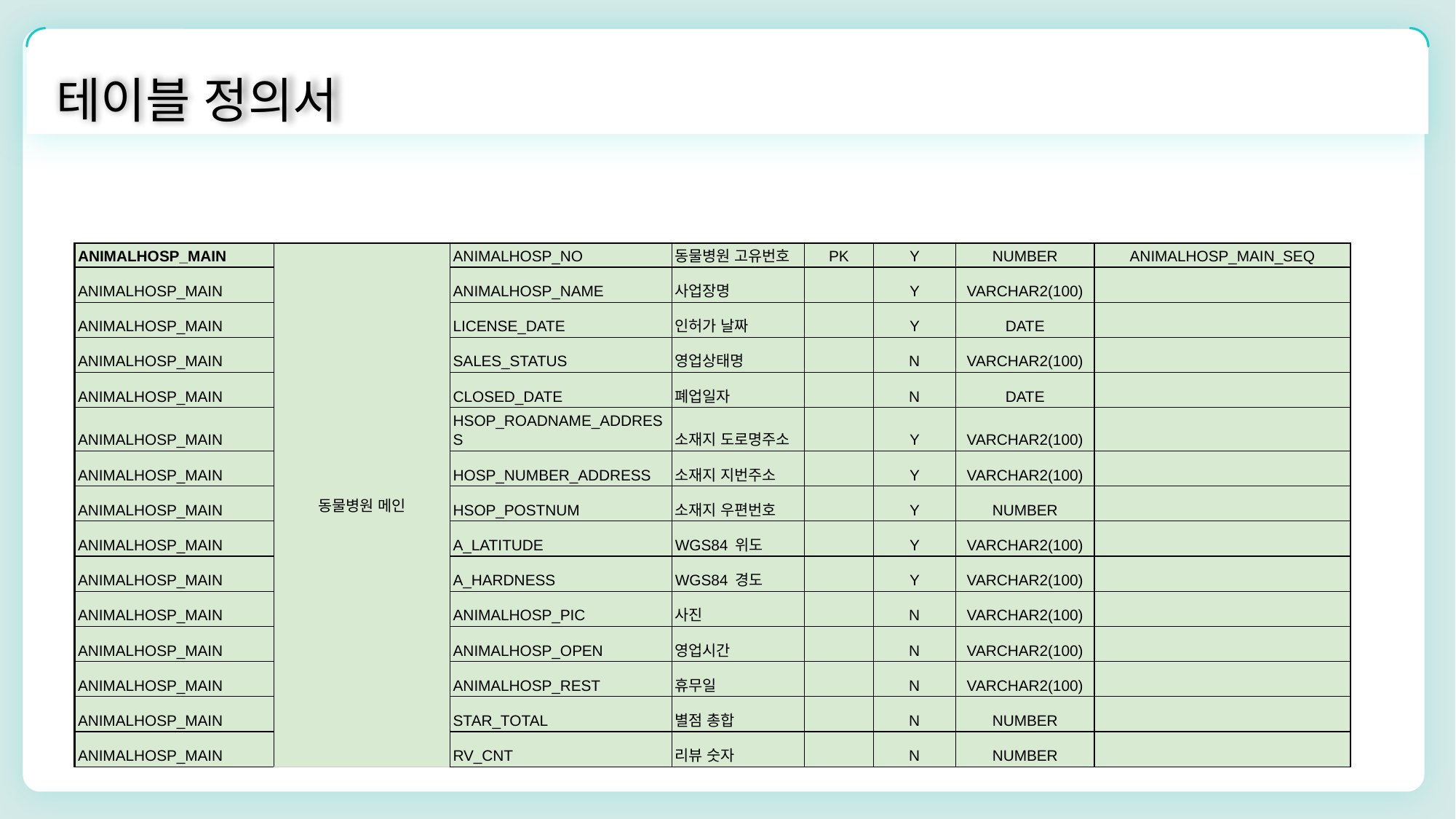

테이블 정의서
| ANIMALHOSP\_MAIN | 동물병원 메인 | ANIMALHOSP\_NO | 동물병원 고유번호 | PK | Y | NUMBER | ANIMALHOSP\_MAIN\_SEQ |
| --- | --- | --- | --- | --- | --- | --- | --- |
| ANIMALHOSP\_MAIN |  | ANIMALHOSP\_NAME | 사업장명 |  | Y | VARCHAR2(100) |  |
| ANIMALHOSP\_MAIN |  | LICENSE\_DATE | 인허가 날짜 |  | Y | DATE |  |
| ANIMALHOSP\_MAIN |  | SALES\_STATUS | 영업상태명 |  | N | VARCHAR2(100) |  |
| ANIMALHOSP\_MAIN |  | CLOSED\_DATE | 폐업일자 |  | N | DATE |  |
| ANIMALHOSP\_MAIN |  | HSOP\_ROADNAME\_ADDRESS | 소재지 도로명주소 |  | Y | VARCHAR2(100) |  |
| ANIMALHOSP\_MAIN |  | HOSP\_NUMBER\_ADDRESS | 소재지 지번주소 |  | Y | VARCHAR2(100) |  |
| ANIMALHOSP\_MAIN |  | HSOP\_POSTNUM | 소재지 우편번호 |  | Y | NUMBER |  |
| ANIMALHOSP\_MAIN |  | A\_LATITUDE | WGS84 위도 |  | Y | VARCHAR2(100) |  |
| ANIMALHOSP\_MAIN |  | A\_HARDNESS | WGS84 경도 |  | Y | VARCHAR2(100) |  |
| ANIMALHOSP\_MAIN |  | ANIMALHOSP\_PIC | 사진 |  | N | VARCHAR2(100) |  |
| ANIMALHOSP\_MAIN |  | ANIMALHOSP\_OPEN | 영업시간 |  | N | VARCHAR2(100) |  |
| ANIMALHOSP\_MAIN |  | ANIMALHOSP\_REST | 휴무일 |  | N | VARCHAR2(100) |  |
| ANIMALHOSP\_MAIN |  | STAR\_TOTAL | 별점 총합 |  | N | NUMBER |  |
| ANIMALHOSP\_MAIN |  | RV\_CNT | 리뷰 숫자 |  | N | NUMBER |  |